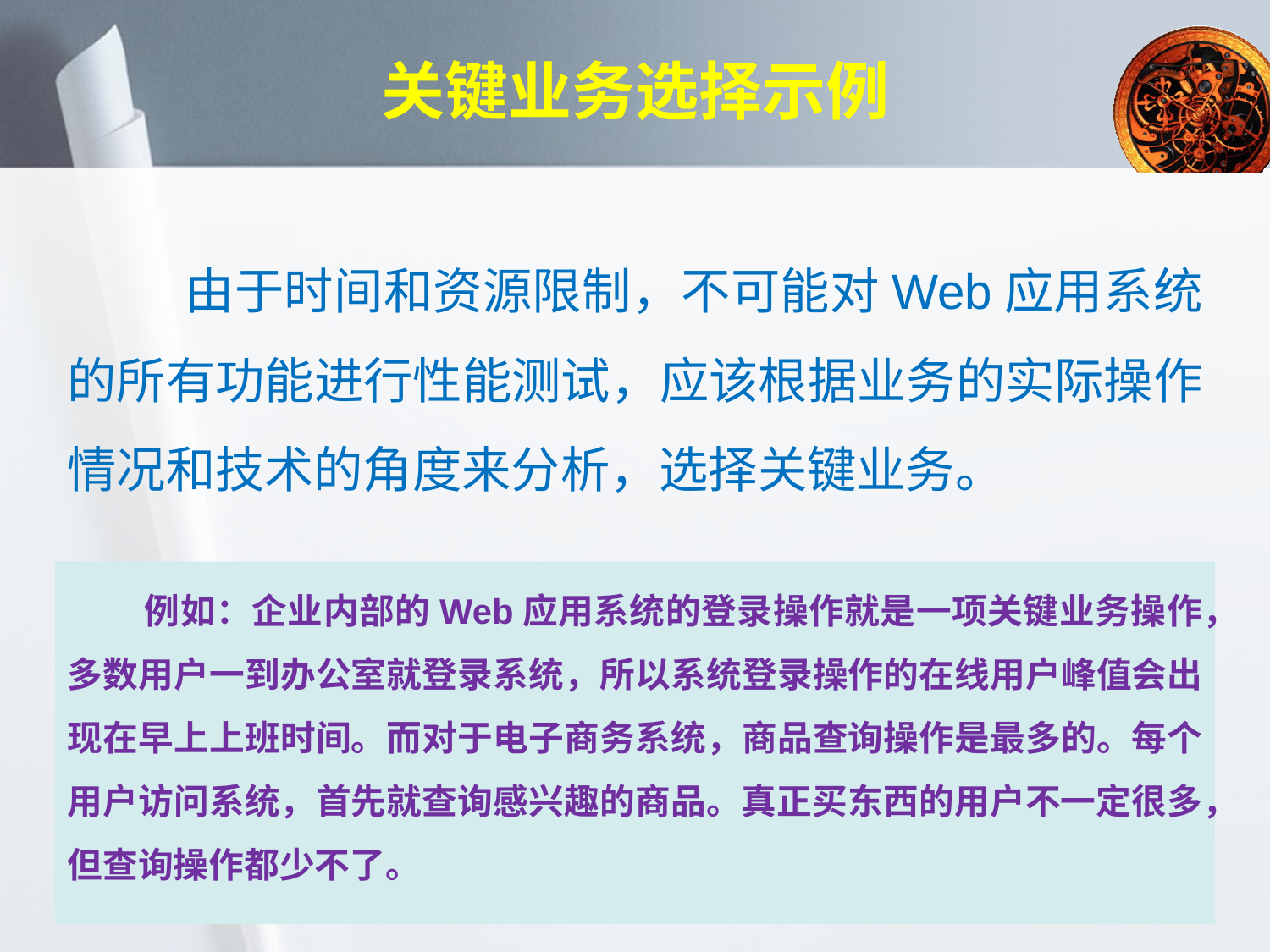

# 关键业务选择示例
        由于时间和资源限制，不可能对Web应用系统的所有功能进行性能测试，应该根据业务的实际操作情况和技术的角度来分析，选择关键业务。
        例如：企业内部的Web应用系统的登录操作就是一项关键业务操作，多数用户一到办公室就登录系统，所以系统登录操作的在线用户峰值会出现在早上上班时间。而对于电子商务系统，商品查询操作是最多的。每个用户访问系统，首先就查询感兴趣的商品。真正买东西的用户不一定很多，但查询操作都少不了。